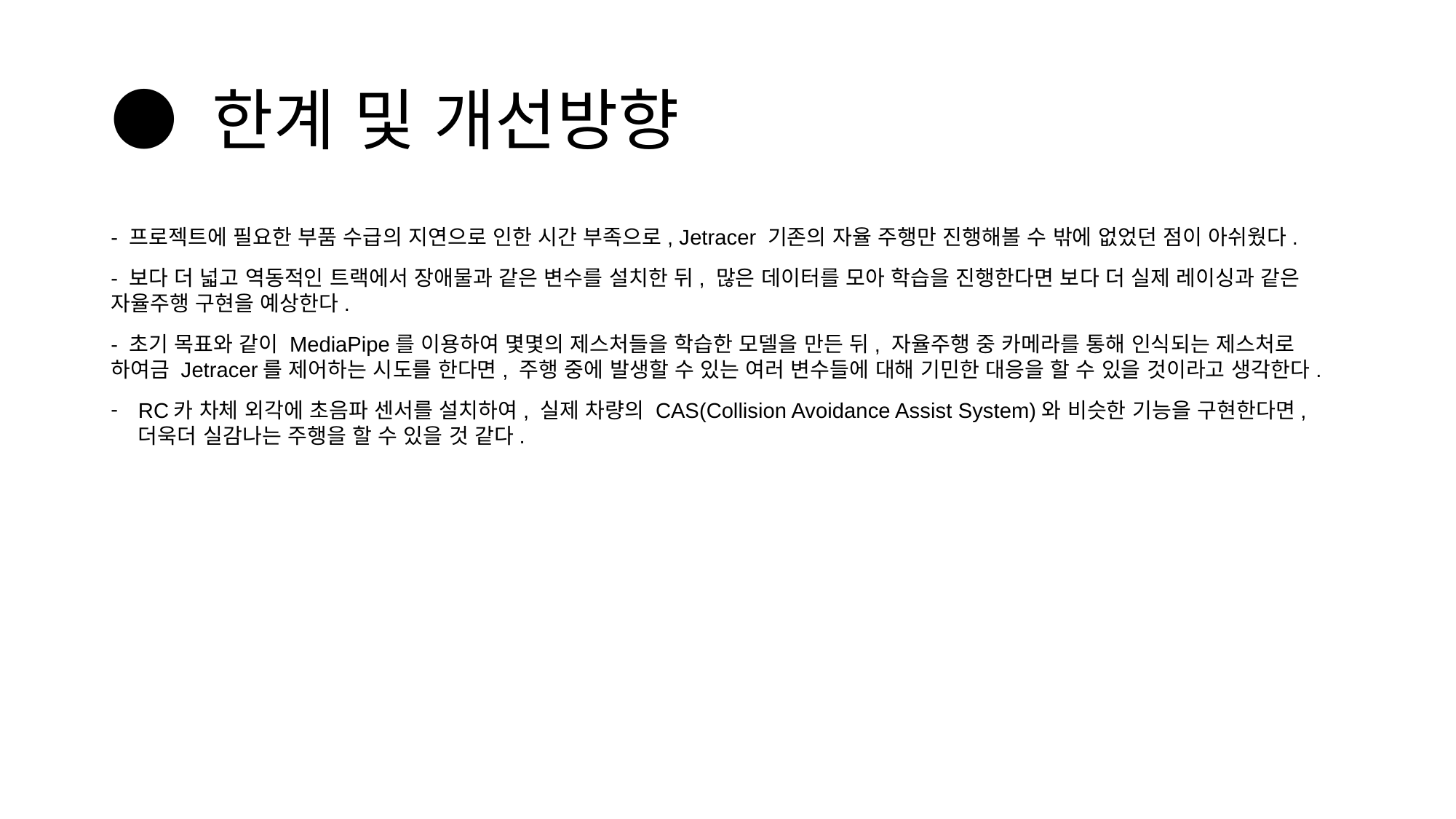

# ● 한계 및 개선방향
- 프로젝트에 필요한 부품 수급의 지연으로 인한 시간 부족으로, Jetracer 기존의 자율 주행만 진행해볼 수 밖에 없었던 점이 아쉬웠다.
- 보다 더 넓고 역동적인 트랙에서 장애물과 같은 변수를 설치한 뒤, 많은 데이터를 모아 학습을 진행한다면 보다 더 실제 레이싱과 같은 자율주행 구현을 예상한다.
- 초기 목표와 같이 MediaPipe를 이용하여 몇몇의 제스처들을 학습한 모델을 만든 뒤, 자율주행 중 카메라를 통해 인식되는 제스처로 하여금 Jetracer를 제어하는 시도를 한다면, 주행 중에 발생할 수 있는 여러 변수들에 대해 기민한 대응을 할 수 있을 것이라고 생각한다.
RC카 차체 외각에 초음파 센서를 설치하여, 실제 차량의 CAS(Collision Avoidance Assist System)와 비슷한 기능을 구현한다면,    더욱더 실감나는 주행을 할 수 있을 것 같다.